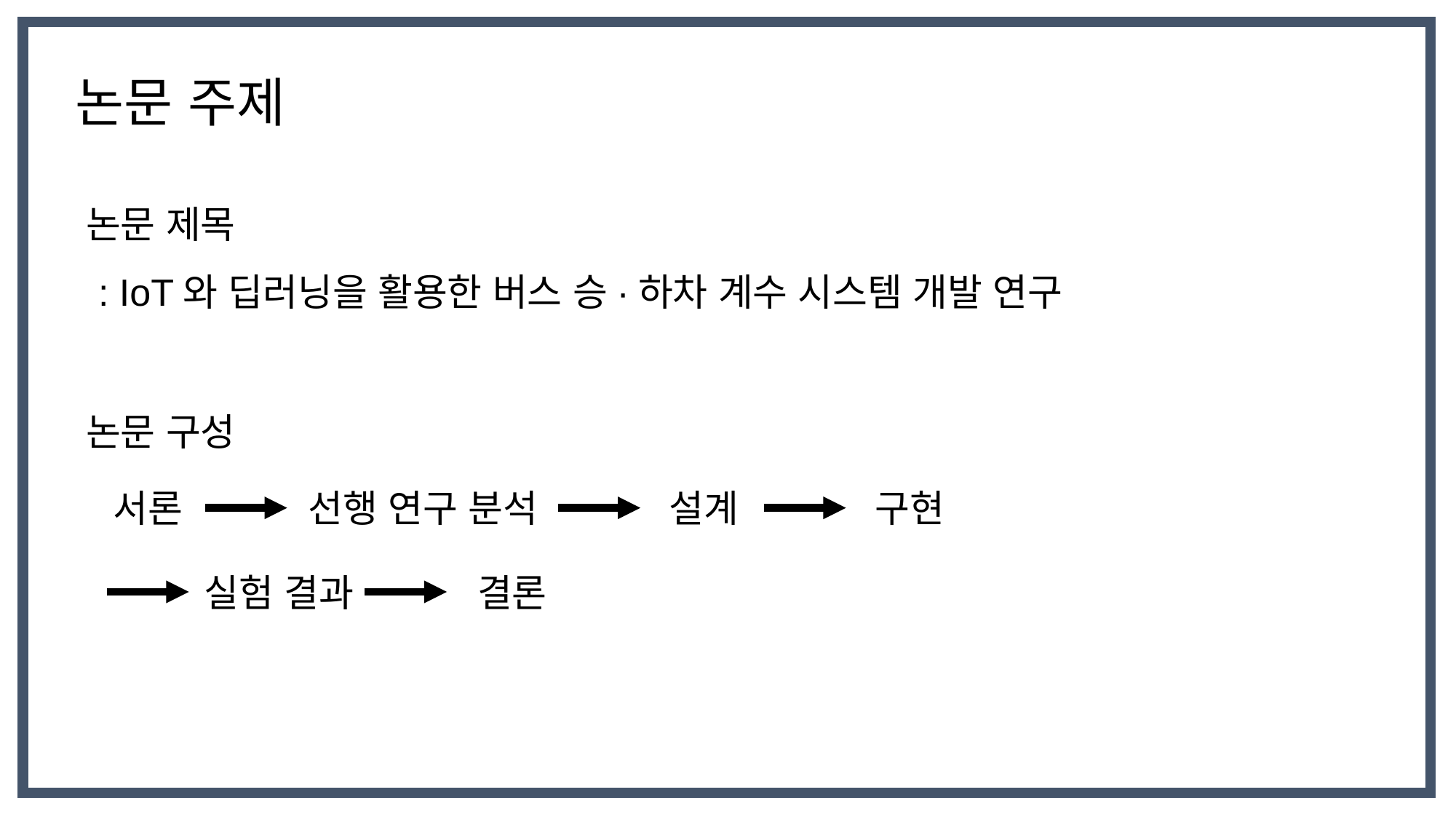

논문 주제
논문 제목
: IoT와 딥러닝을 활용한 버스 승·하차 계수 시스템 개발 연구
논문 구성
서론
선행 연구 분석
설계
구현
실험 결과
결론